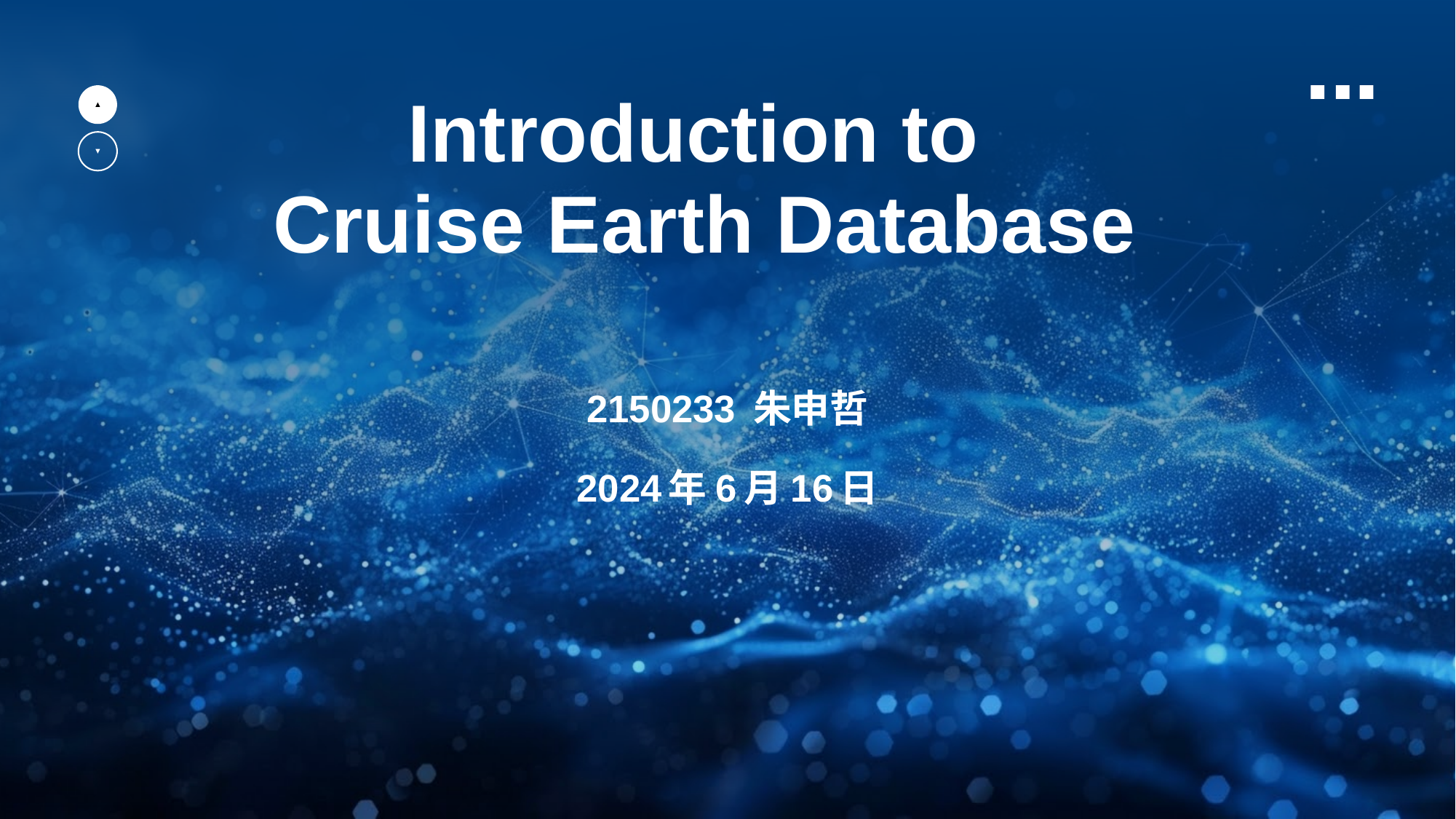

# Introduction to Cruise Earth Database
2150233 朱申哲
2024年6月16日